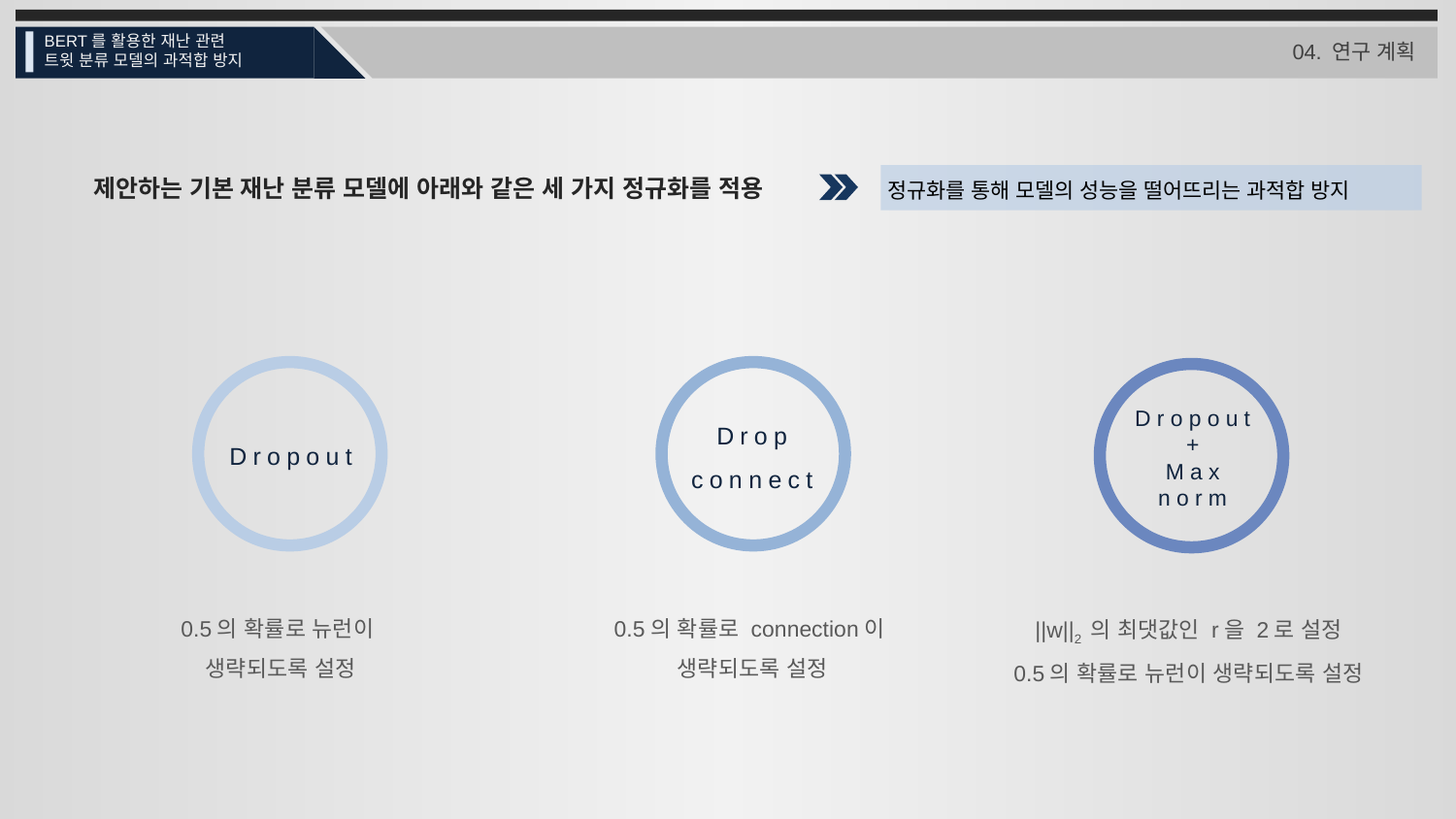

BERT를 활용한 재난 관련
트윗 분류 모델의 과적합 방지

04. 연구 계획

제안하는 기본 재난 분류 모델에 아래와 같은 세 가지 정규화를 적용
정규화를 통해 모델의 성능을 떨어뜨리는 과적합 방지

Dropout
+
Max
norm
Drop
connect
Dropout
0.5의 확률로 뉴런이
생략되도록 설정
||w||2 의 최댓값인 r을 2로 설정
0.5의 확률로 뉴런이 생략되도록 설정
0.5의 확률로 connection이
생략되도록 설정